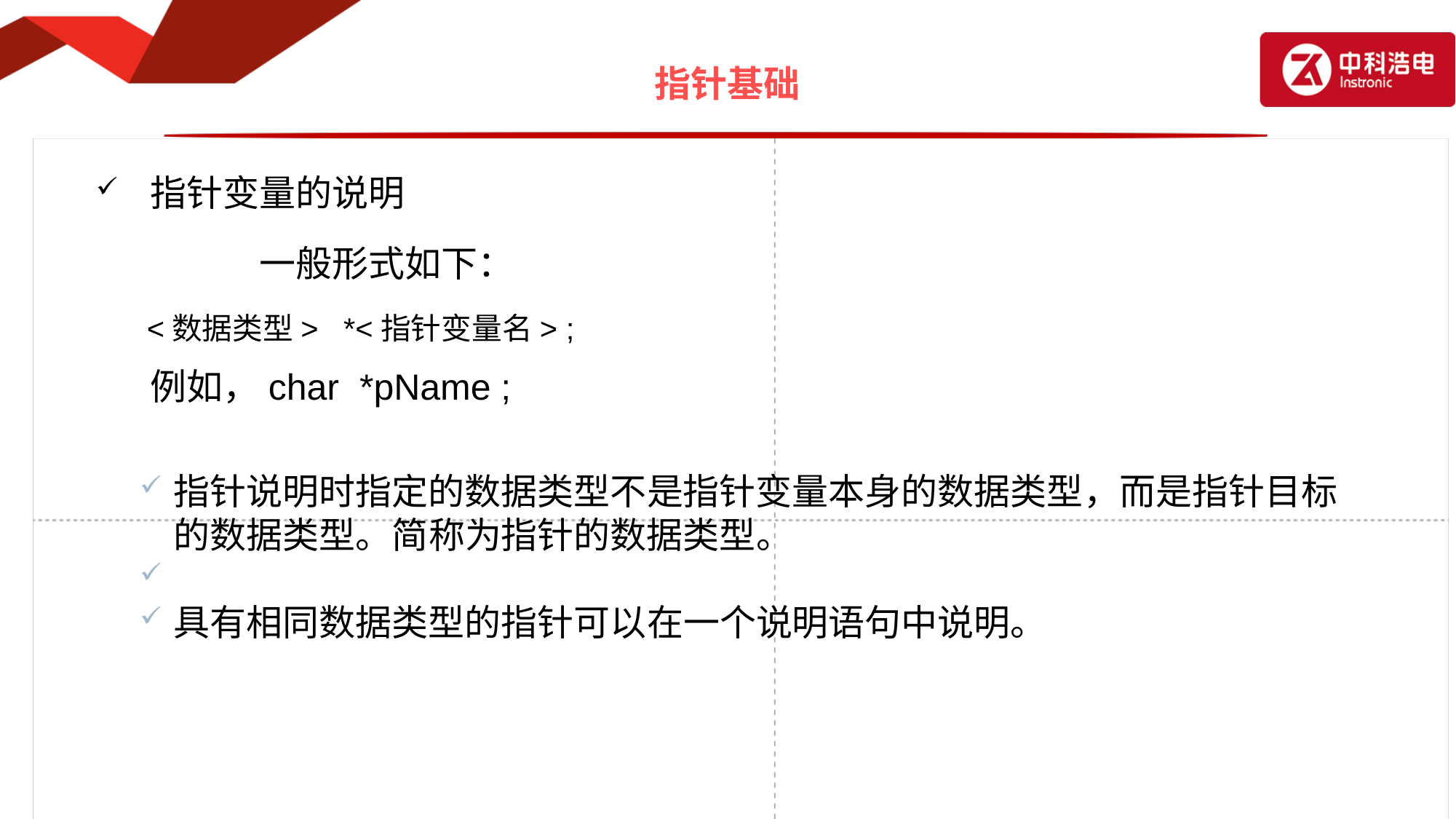

# 指针基础
指针变量的说明
		一般形式如下：
     <数据类型>   *<指针变量名> ;
      	例如，char  *pName ;

指针说明时指定的数据类型不是指针变量本身的数据类型，而是指针目标的数据类型。简称为指针的数据类型。

具有相同数据类型的指针可以在一个说明语句中说明。